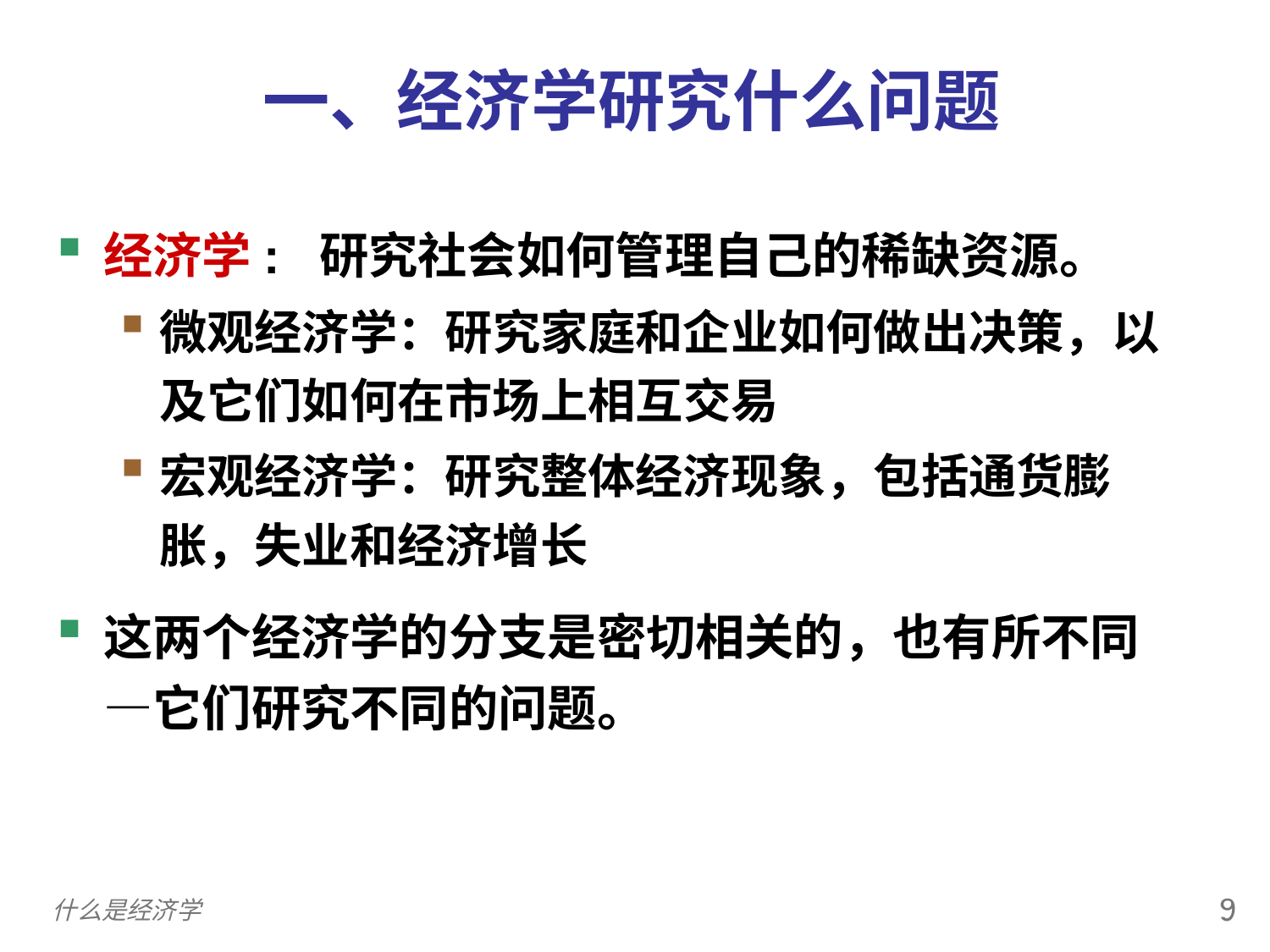

0
# 一、经济学研究什么问题
经济学:  研究社会如何管理自己的稀缺资源。
微观经济学：研究家庭和企业如何做出决策，以及它们如何在市场上相互交易
宏观经济学：研究整体经济现象，包括通货膨胀，失业和经济增长
这两个经济学的分支是密切相关的，也有所不同—它们研究不同的问题。
9
什么是经济学